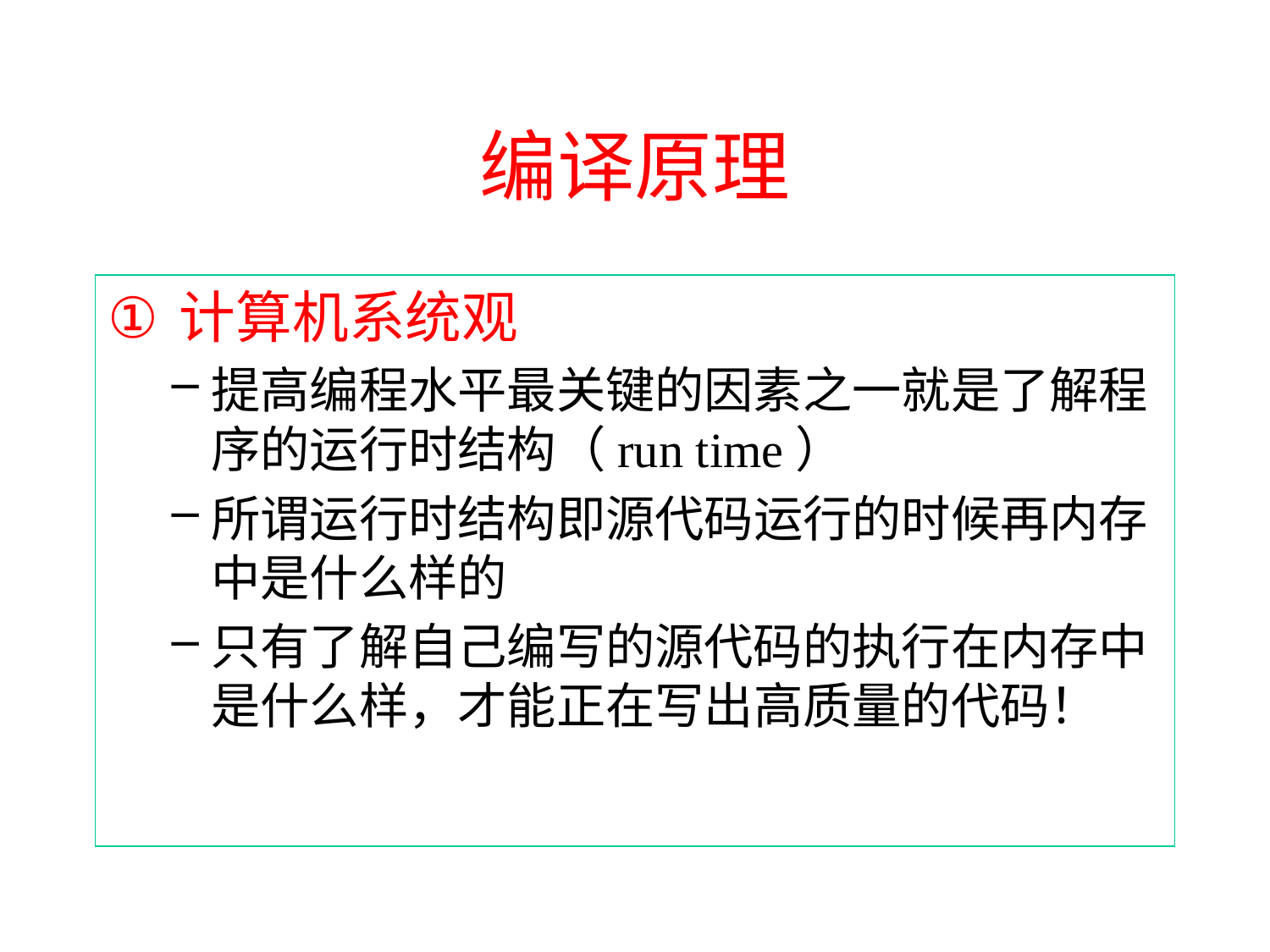

# 编译原理
计算机系统观
提高编程水平最关键的因素之一就是了解程序的运行时结构（run time）
所谓运行时结构即源代码运行的时候再内存中是什么样的
只有了解自己编写的源代码的执行在内存中是什么样，才能正在写出高质量的代码！